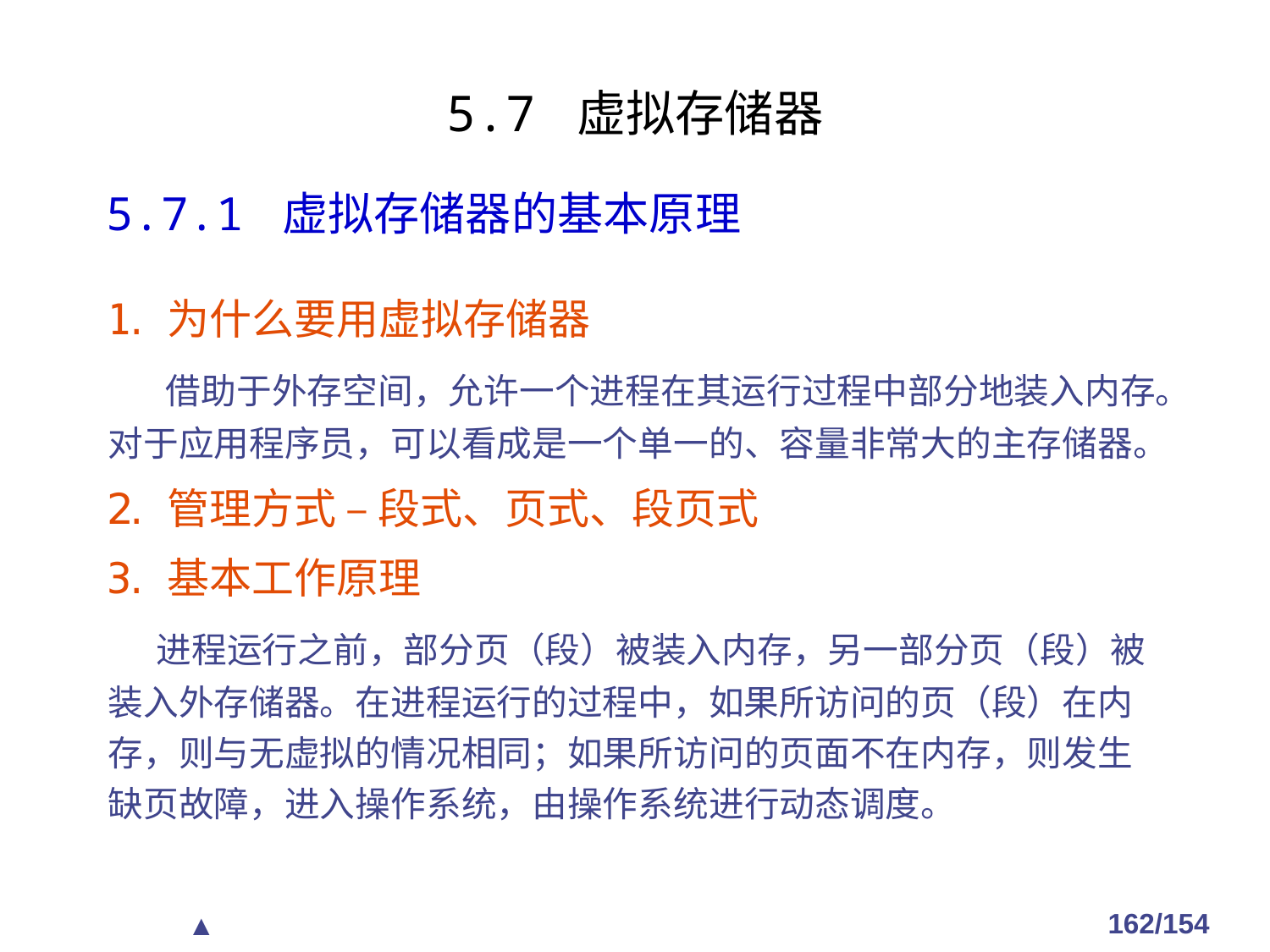

5.7 虚拟存储器
5.7.1 虚拟存储器的基本原理
1. 为什么要用虚拟存储器
     借助于外存空间，允许一个进程在其运行过程中部分地装入内存。对于应用程序员，可以看成是一个单一的、容量非常大的主存储器。
2. 管理方式 – 段式、页式、段页式
3. 基本工作原理
    进程运行之前，部分页（段）被装入内存，另一部分页（段）被装入外存储器。在进程运行的过程中，如果所访问的页（段）在内存，则与无虚拟的情况相同；如果所访问的页面不在内存，则发生缺页故障，进入操作系统，由操作系统进行动态调度。